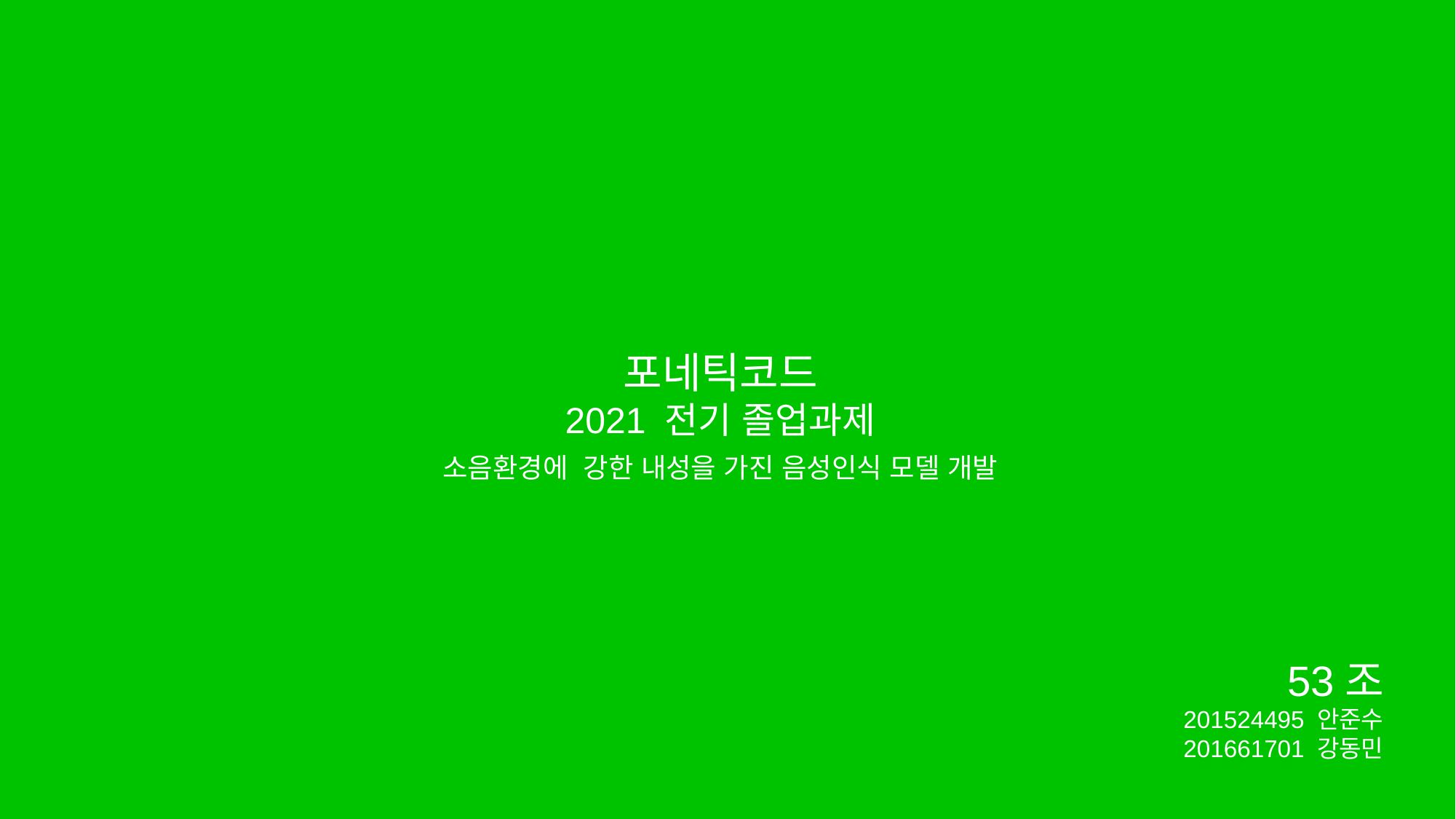

포네틱코드
2021 전기 졸업과제
소음환경에  강한 내성을 가진 음성인식 모델 개발
53조
201524495 안준수
201661701 강동민